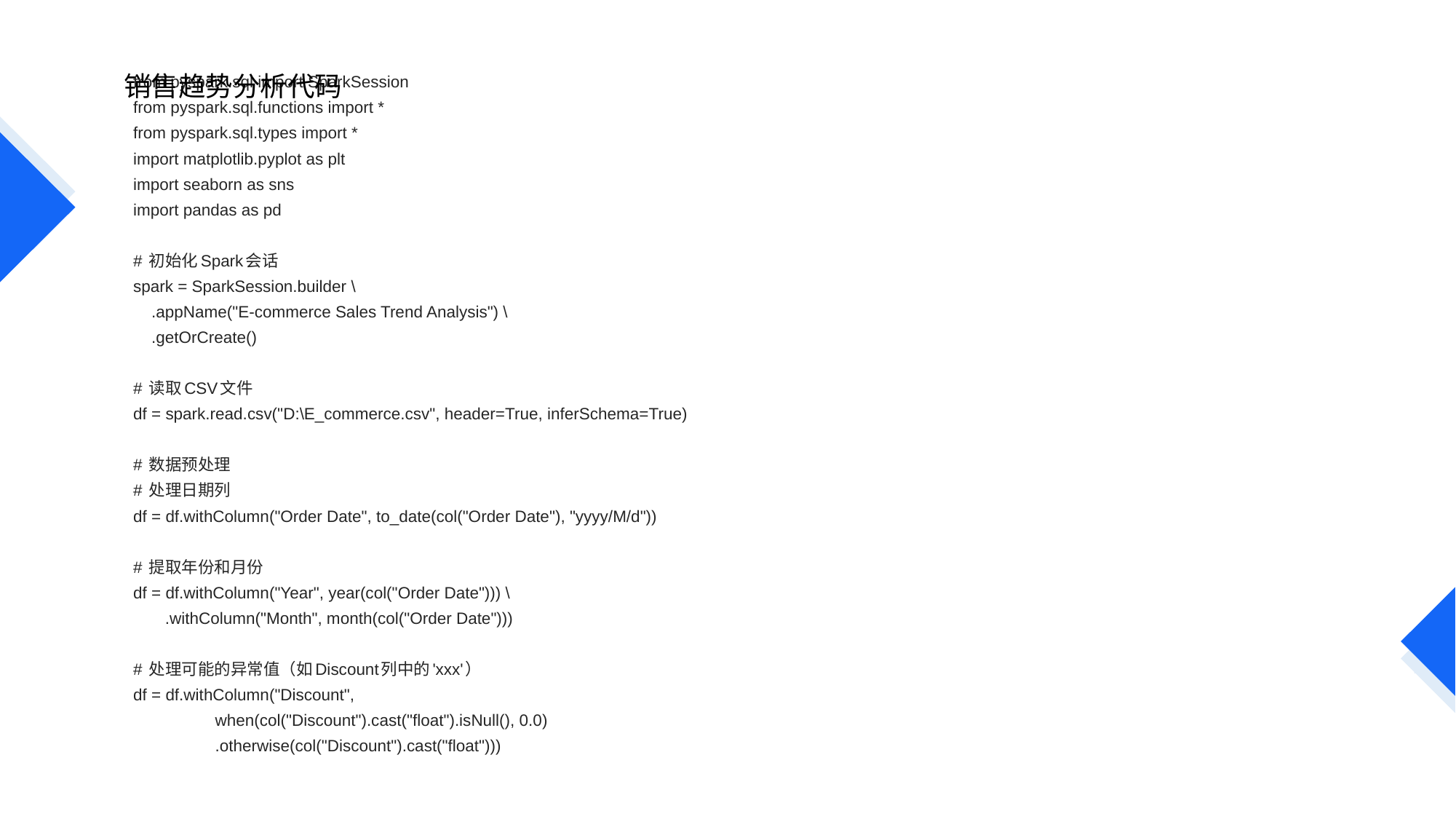

from pyspark.sql import SparkSession
from pyspark.sql.functions import *
from pyspark.sql.types import *
import matplotlib.pyplot as plt
import seaborn as sns
import pandas as pd

# 初始化Spark会话
spark = SparkSession.builder \
    .appName("E-commerce Sales Trend Analysis") \
    .getOrCreate()

# 读取CSV文件
df = spark.read.csv("D:\E_commerce.csv", header=True, inferSchema=True)

# 数据预处理
# 处理日期列
df = df.withColumn("Order Date", to_date(col("Order Date"), "yyyy/M/d"))

# 提取年份和月份
df = df.withColumn("Year", year(col("Order Date"))) \
       .withColumn("Month", month(col("Order Date")))

# 处理可能的异常值（如Discount列中的'xxx'）
df = df.withColumn("Discount",
                  when(col("Discount").cast("float").isNull(), 0.0)
                  .otherwise(col("Discount").cast("float")))
# 销售趋势分析代码